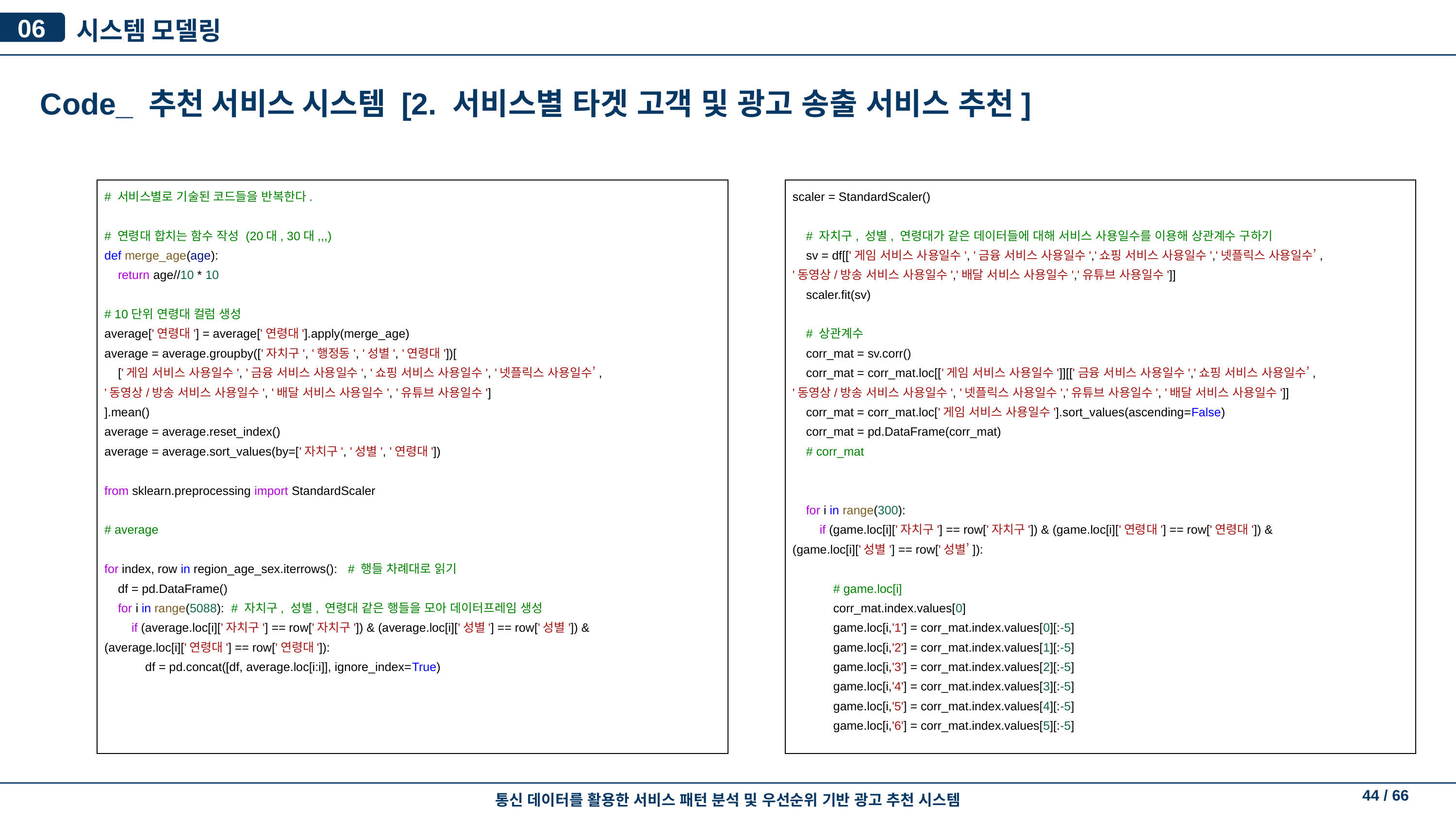

시스템 모델링
06

Code_ 추천 서비스 시스템 [2. 서비스별 타겟 고객 및 광고 송출 서비스 추천]
# 서비스별로 기술된 코드들을 반복한다.

# 연령대 합치는 함수 작성 (20대, 30대,,,)
def merge_age(age):
    return age//10 * 10

# 10단위 연령대 컬럼 생성
average['연령대'] = average['연령대'].apply(merge_age)
average = average.groupby(['자치구', '행정동', '성별', '연령대'])[
    ['게임 서비스 사용일수', '금융 서비스 사용일수', '쇼핑 서비스 사용일수', '넷플릭스 사용일수’,
'동영상/방송 서비스 사용일수', '배달 서비스 사용일수', '유튜브 사용일수']
].mean()
average = average.reset_index()
average = average.sort_values(by=['자치구', '성별', '연령대'])

from sklearn.preprocessing import StandardScaler

# average

for index, row in region_age_sex.iterrows():   # 행들 차례대로 읽기
    df = pd.DataFrame()
    for i in range(5088):  # 자치구, 성별, 연령대 같은 행들을 모아 데이터프레임 생성
        if (average.loc[i]['자치구'] == row['자치구']) & (average.loc[i]['성별'] == row['성별']) &
(average.loc[i]['연령대'] == row['연령대']):
            df = pd.concat([df, average.loc[i:i]], ignore_index=True)

scaler = StandardScaler()

    # 자치구, 성별, 연령대가 같은 데이터들에 대해 서비스 사용일수를 이용해 상관계수 구하기
    sv = df[['게임 서비스 사용일수', '금융 서비스 사용일수','쇼핑 서비스 사용일수','넷플릭스 사용일수’,
'동영상/방송 서비스 사용일수','배달 서비스 사용일수','유튜브 사용일수']]
    scaler.fit(sv)

    # 상관계수
    corr_mat = sv.corr()
    corr_mat = corr_mat.loc[['게임 서비스 사용일수']][['금융 서비스 사용일수','쇼핑 서비스 사용일수’,
'동영상/방송 서비스 사용일수', '넷플릭스 사용일수','유튜브 사용일수', '배달 서비스 사용일수']]
    corr_mat = corr_mat.loc['게임 서비스 사용일수'].sort_values(ascending=False)
    corr_mat = pd.DataFrame(corr_mat)
    # corr_mat

    for i in range(300):
        if (game.loc[i]['자치구'] == row['자치구']) & (game.loc[i]['연령대'] == row['연령대']) &
(game.loc[i]['성별'] == row['성별’]):

            # game.loc[i]
            corr_mat.index.values[0]
            game.loc[i,'1'] = corr_mat.index.values[0][:-5]
            game.loc[i,'2'] = corr_mat.index.values[1][:-5]
            game.loc[i,'3'] = corr_mat.index.values[2][:-5]
            game.loc[i,'4'] = corr_mat.index.values[3][:-5]
            game.loc[i,'5'] = corr_mat.index.values[4][:-5]
            game.loc[i,'6'] = corr_mat.index.values[5][:-5]